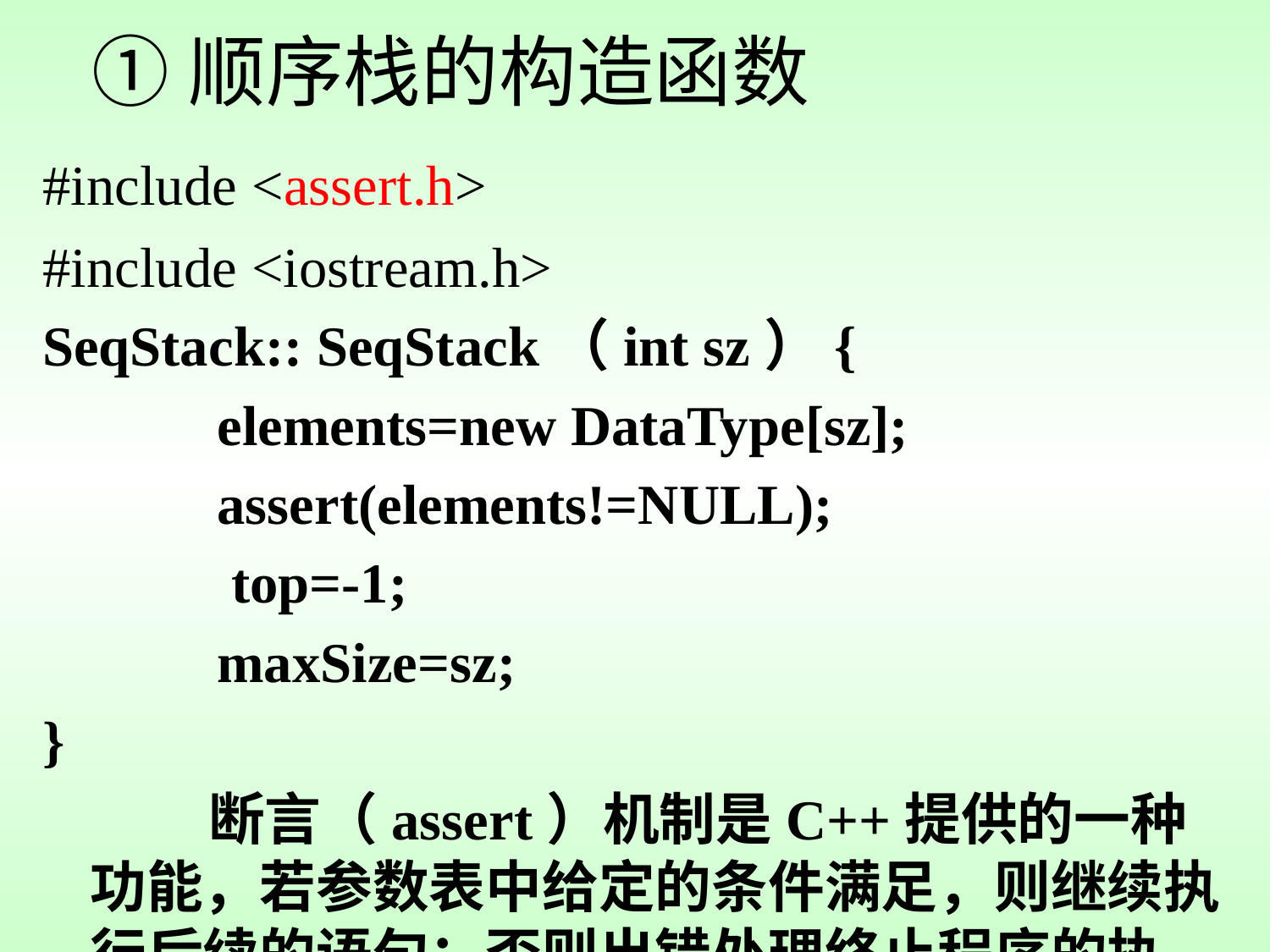

# ①顺序栈的构造函数
#include <assert.h>
#include <iostream.h>
SeqStack:: SeqStack（int sz）{
		elements=new DataType[sz];
		assert(elements!=NULL);
		 top=-1;
		maxSize=sz;
}
            断言（assert）机制是C++提供的一种功能，若参数表中给定的条件满足，则继续执行后续的语句；否则出错处理终止程序的执行。